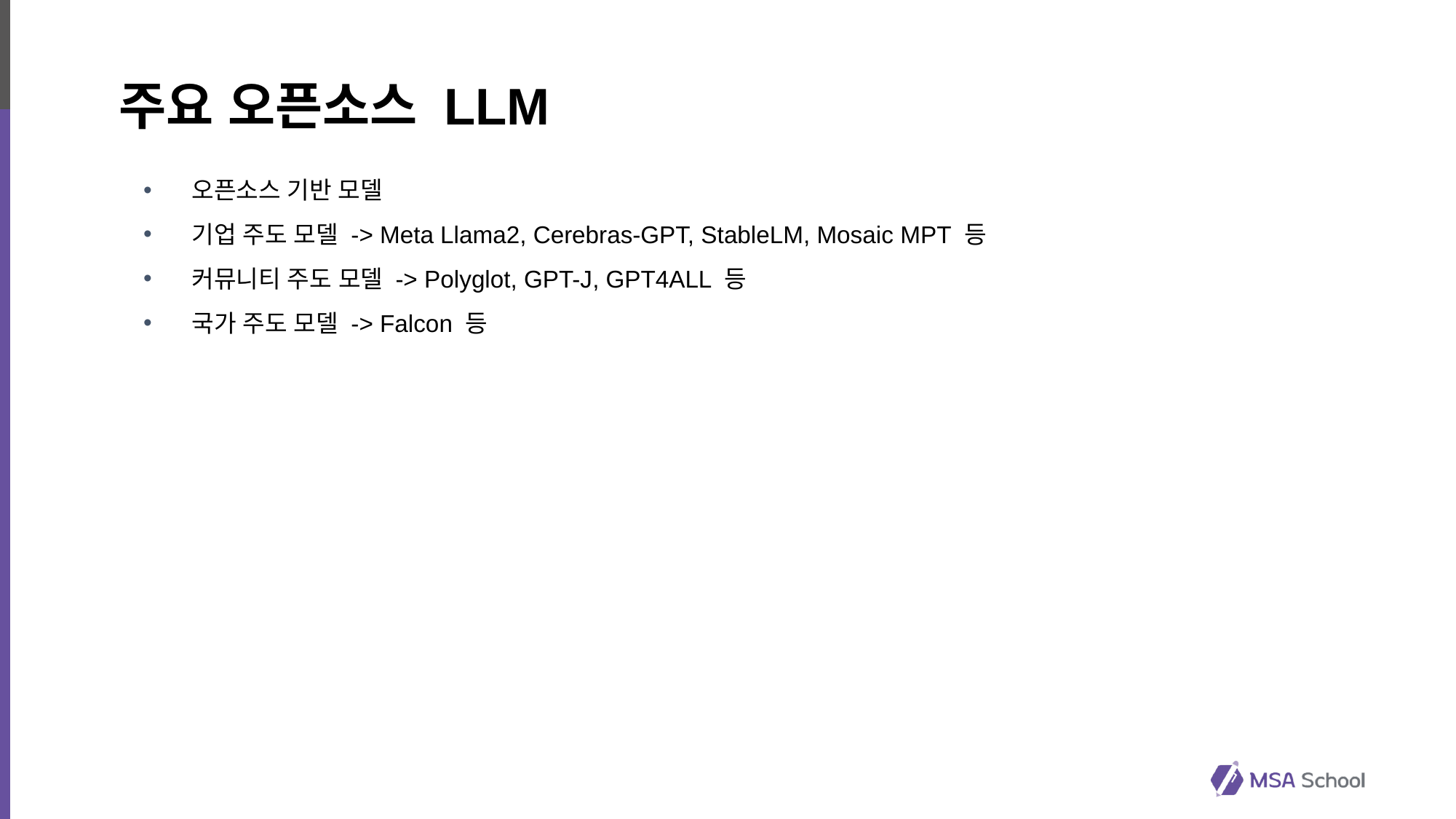

# 주요 오픈소스 LLM
오픈소스 기반 모델
기업 주도 모델 -> Meta Llama2, Cerebras-GPT, StableLM, Mosaic MPT 등
커뮤니티 주도 모델 -> Polyglot, GPT-J, GPT4ALL 등
국가 주도 모델 -> Falcon 등